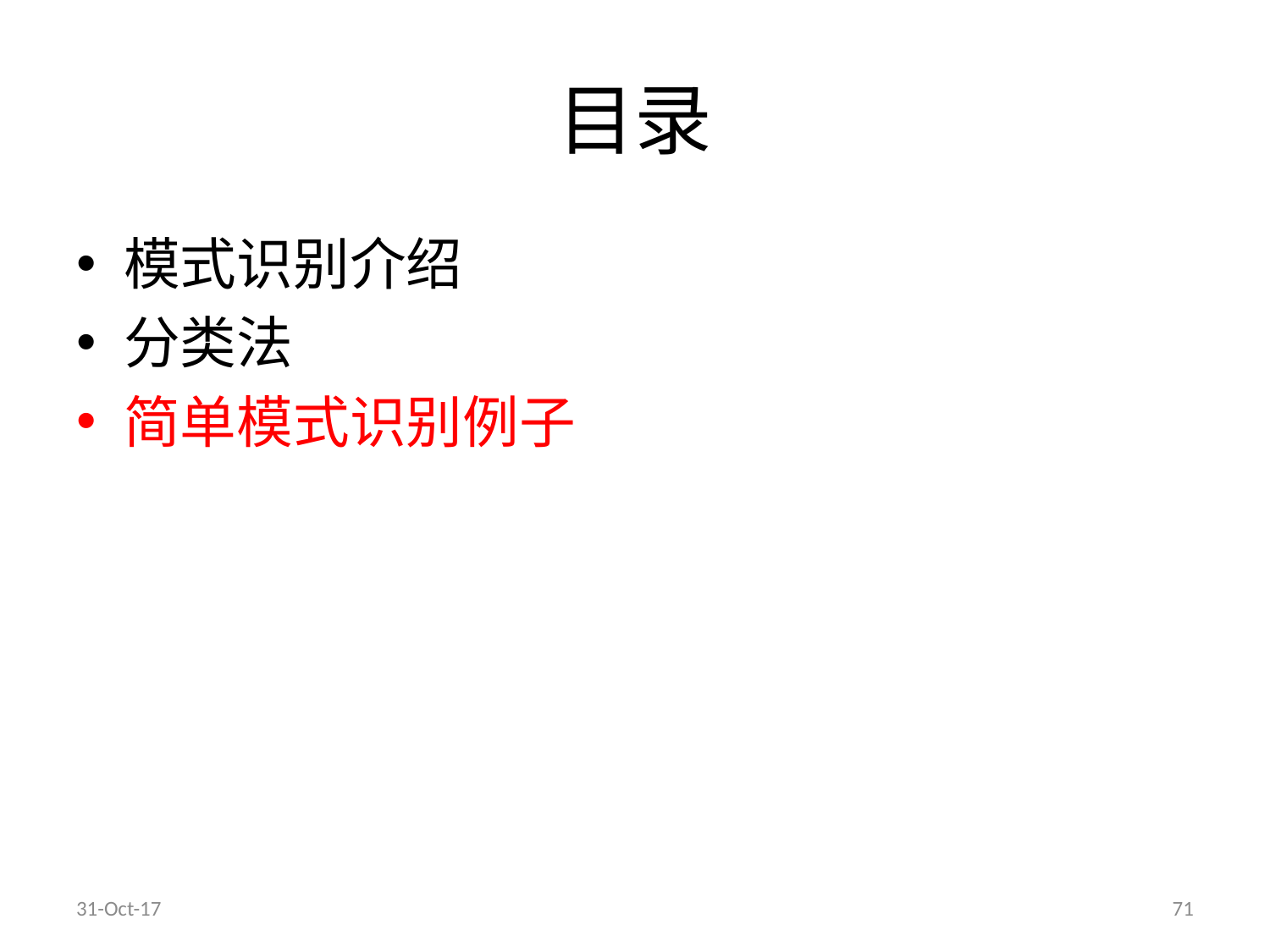

# 目录
模式识别介绍
分类法
简单模式识别例子
31-Oct-17
71